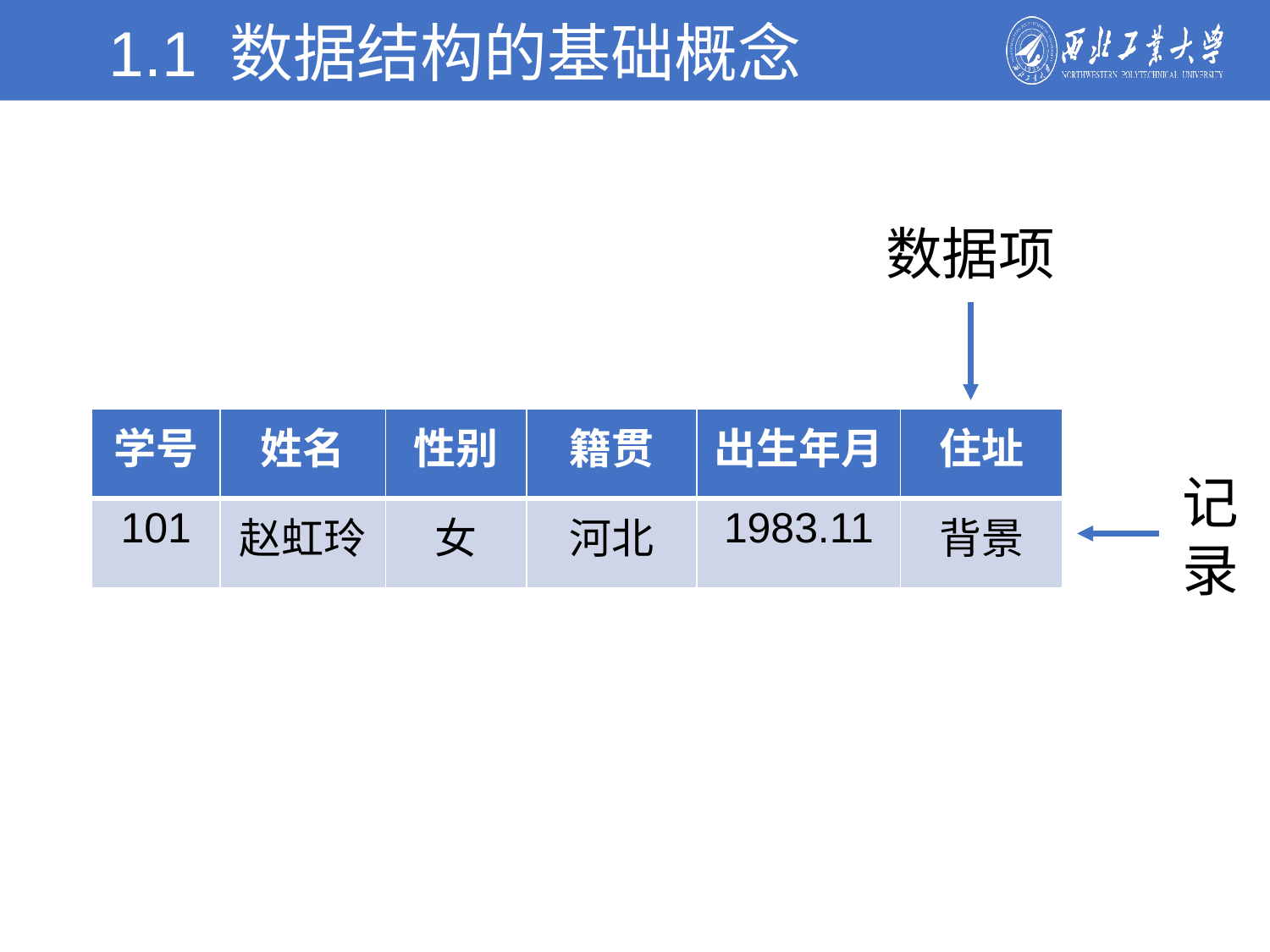

1.1 数据结构的基础概念
数据项
| 学号 | 姓名 | 性别 | 籍贯 | 出生年月 | 住址 |
| --- | --- | --- | --- | --- | --- |
| 101 | 赵虹玲 | 女 | 河北 | 1983.11 | 背景 |
记
录
7